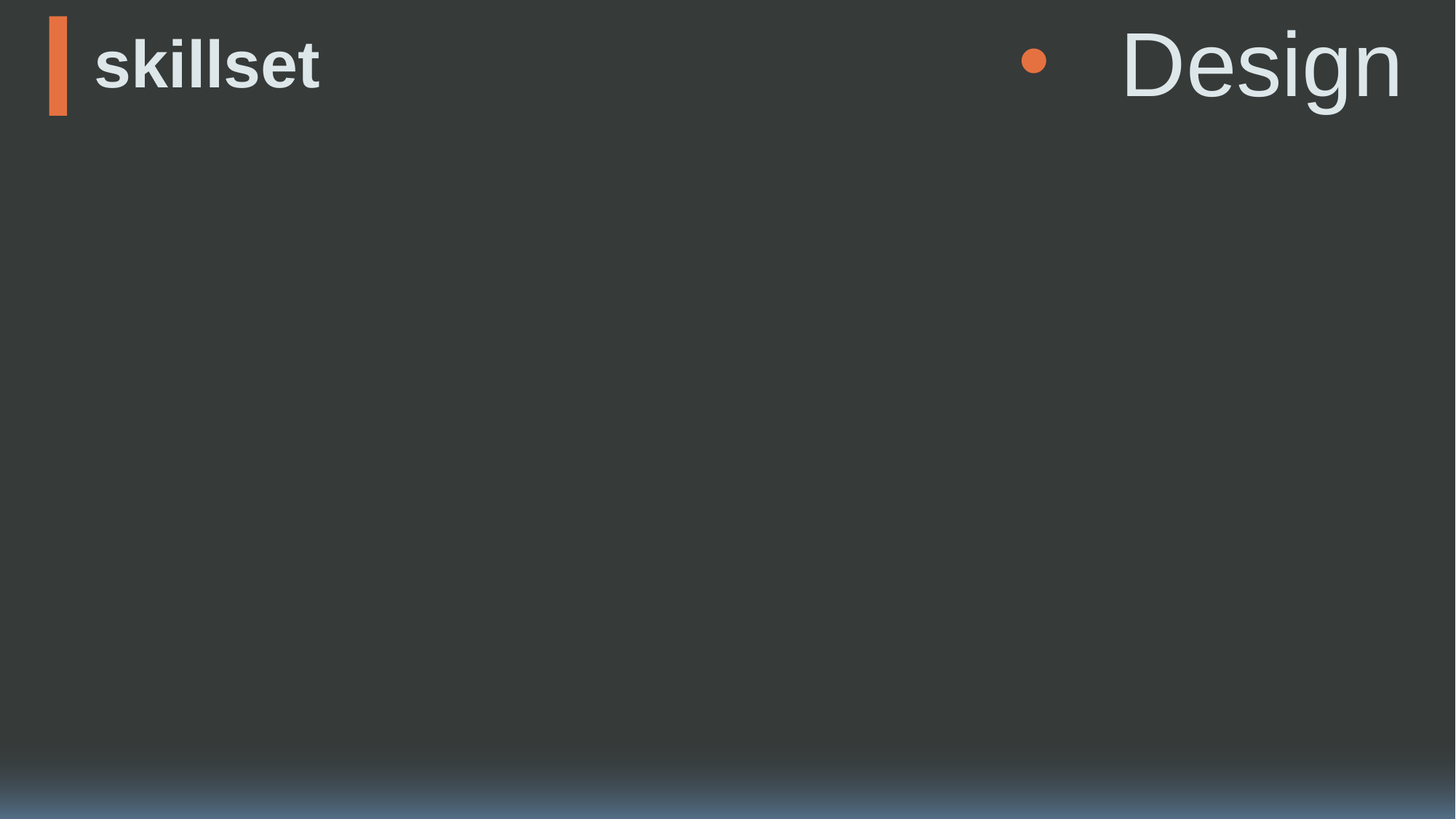

Design
Programming
# skillset
intro
skillset
I hope you…
at last
Webデザイン
UI/UX
印刷物
Speaking
Other